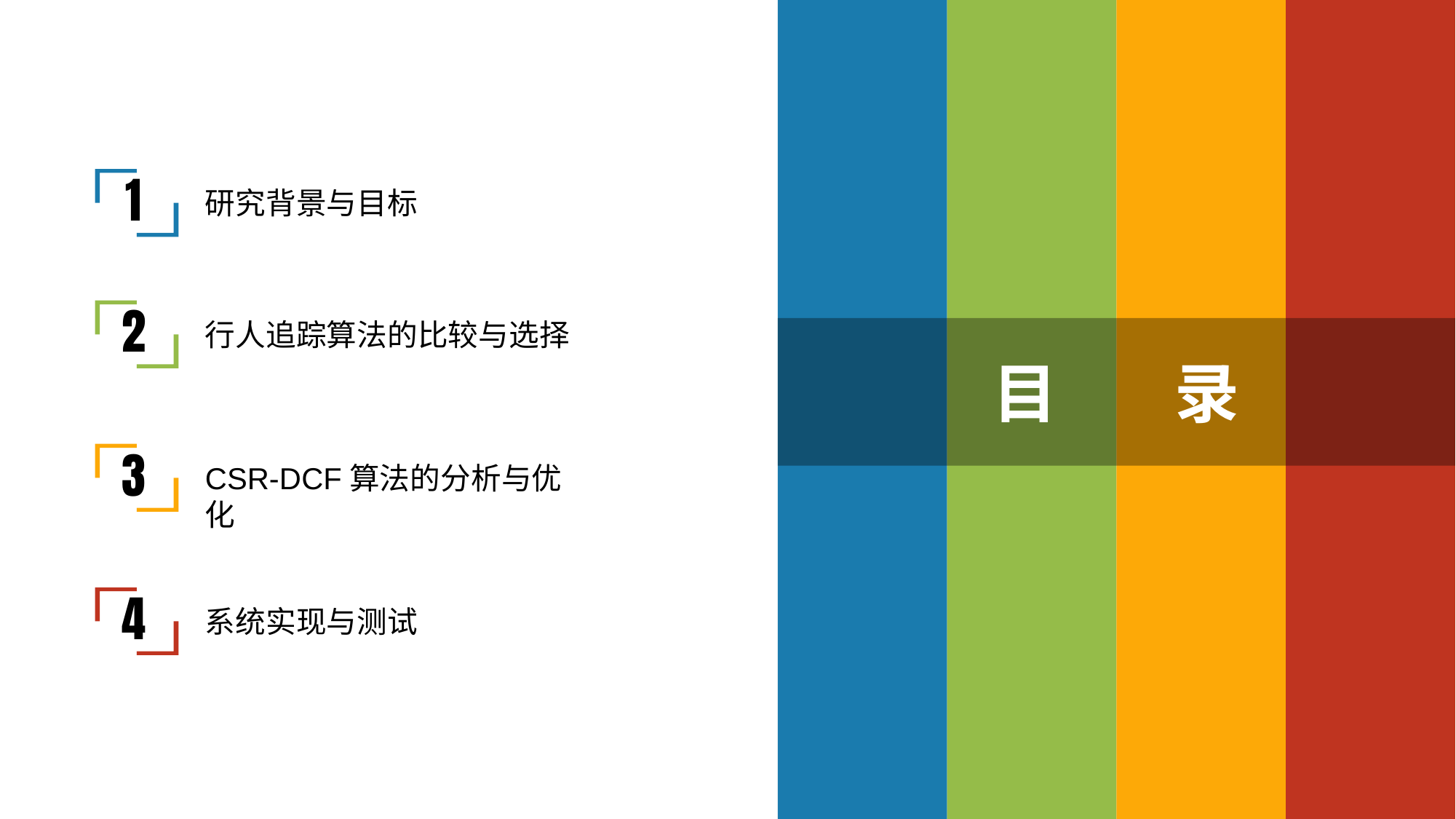

1
研究背景与目标
2
行人追踪算法的比较与选择
目        录
3
CSR-DCF算法的分析与优化
4
系统实现与测试